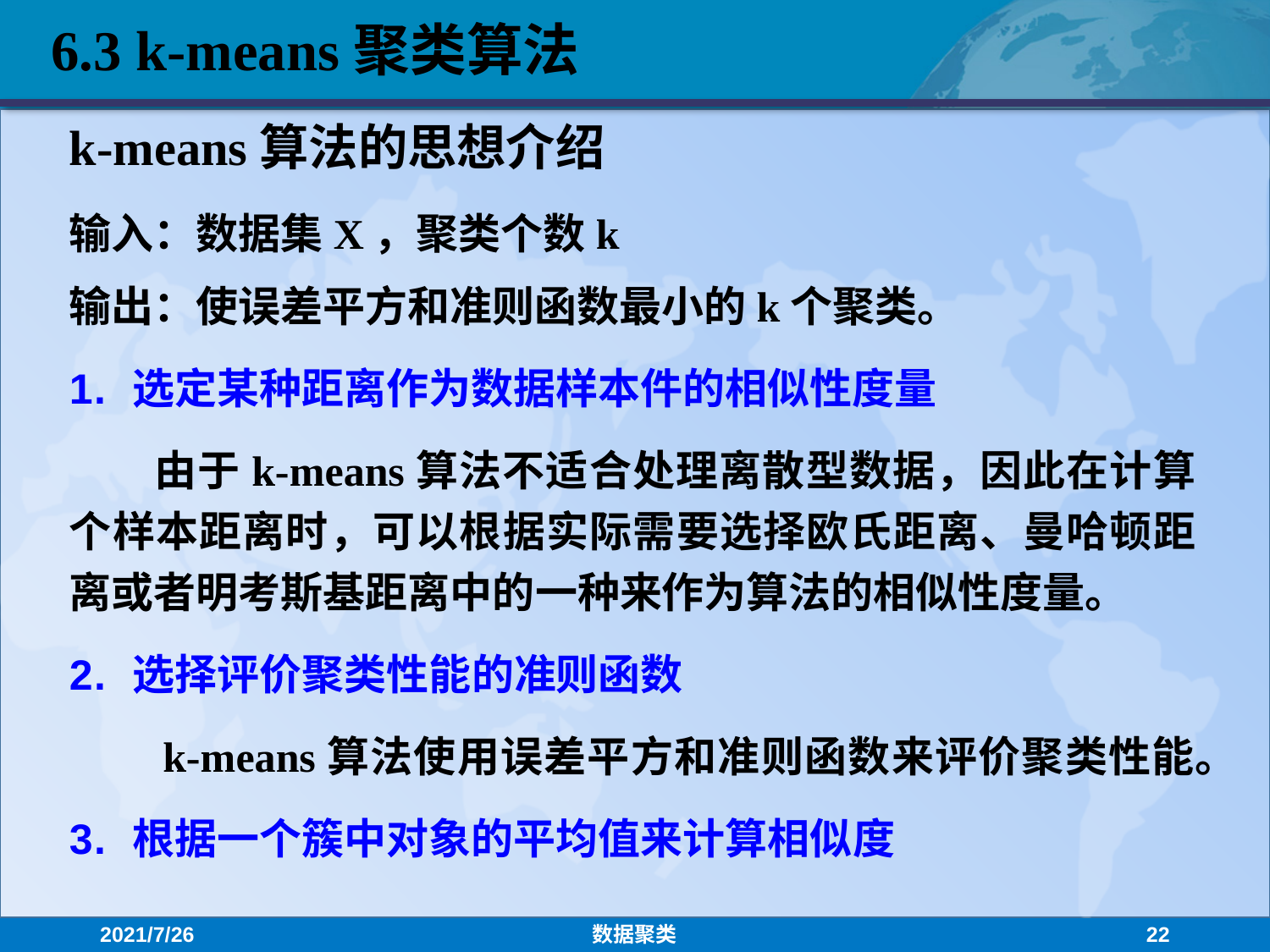

6.3 k-means聚类算法
k-means算法的思想介绍
输入：数据集X，聚类个数k
输出：使误差平方和准则函数最小的k个聚类。
选定某种距离作为数据样本件的相似性度量
       由于k-means算法不适合处理离散型数据，因此在计算个样本距离时，可以根据实际需要选择欧氏距离、曼哈顿距离或者明考斯基距离中的一种来作为算法的相似性度量。
选择评价聚类性能的准则函数
        k-means算法使用误差平方和准则函数来评价聚类性能。
根据一个簇中对象的平均值来计算相似度
2021/7/26
数据聚类
22